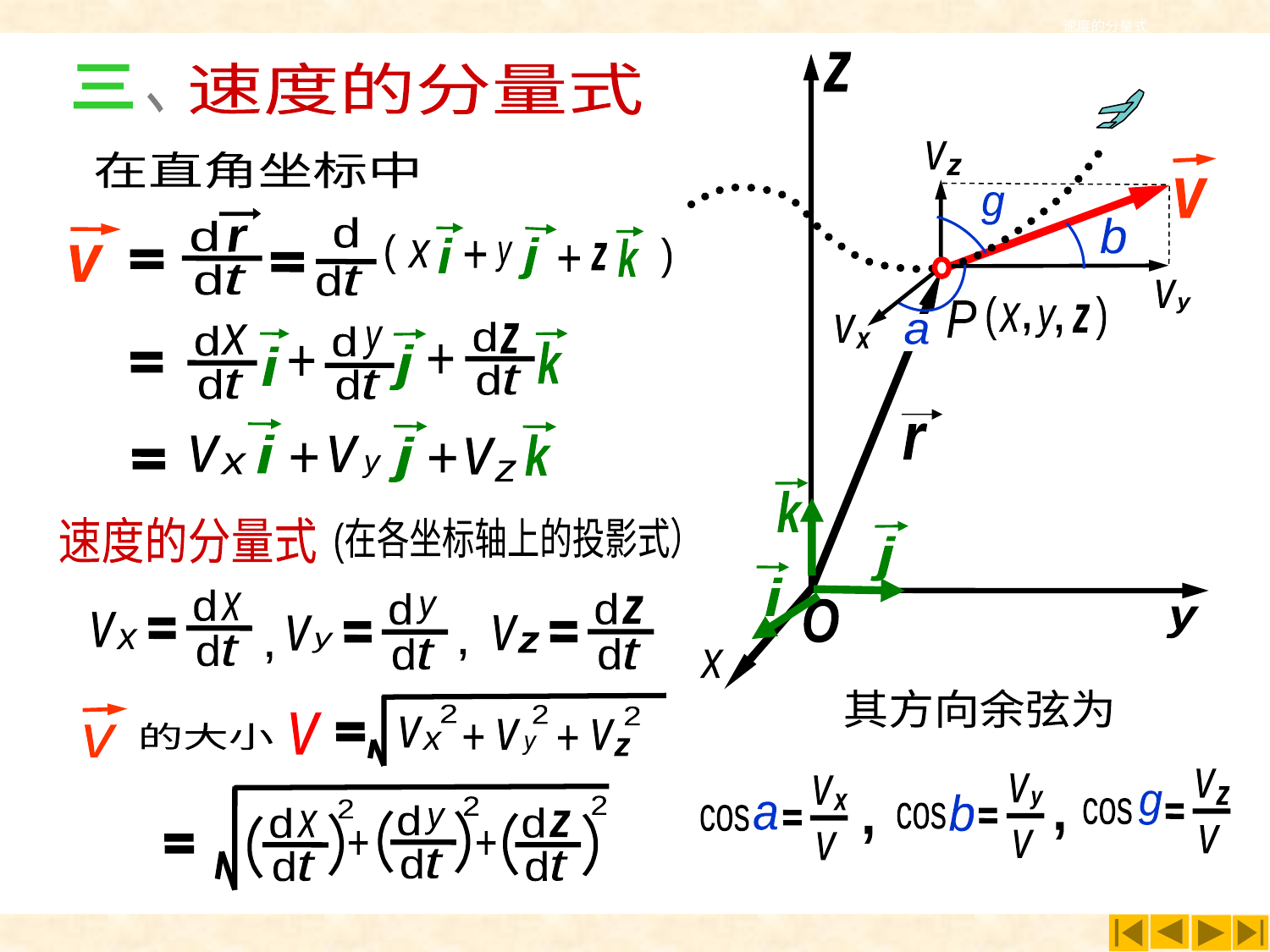

速度的分量式
z

v

(
(
P
x
z
y
,
,

r

k

j

i

O
y
x
速度的分量式
三
、
v
z

γ

β

v
y

α
v
x
在直角坐标中

d
r

d
t

v

d

k
(
j
i
(
x
+
y
z
+

d
t
d
z
x
d

d
t
d
y

k

j
+
+
i

d
t

d
t

k
i
v
x
v
y
j
v
z
+
+

速度的分量式
(在各坐标轴上的投影式）
d

d
t
x
v
x

,
d

d
t
z
v

z
d

d
t
y
v

y
,

2
2
2

的大小
v
v
v
x
v
y
v
z
+
+

2
2
2
d

d
t
y
）
）
d

d
t
z
）
）
d

d
t
x
）
）
+
+

其方向余弦为
v
v
v
x
z
γ
y
β
cos
α
cos
cos

,
v
,
v
v